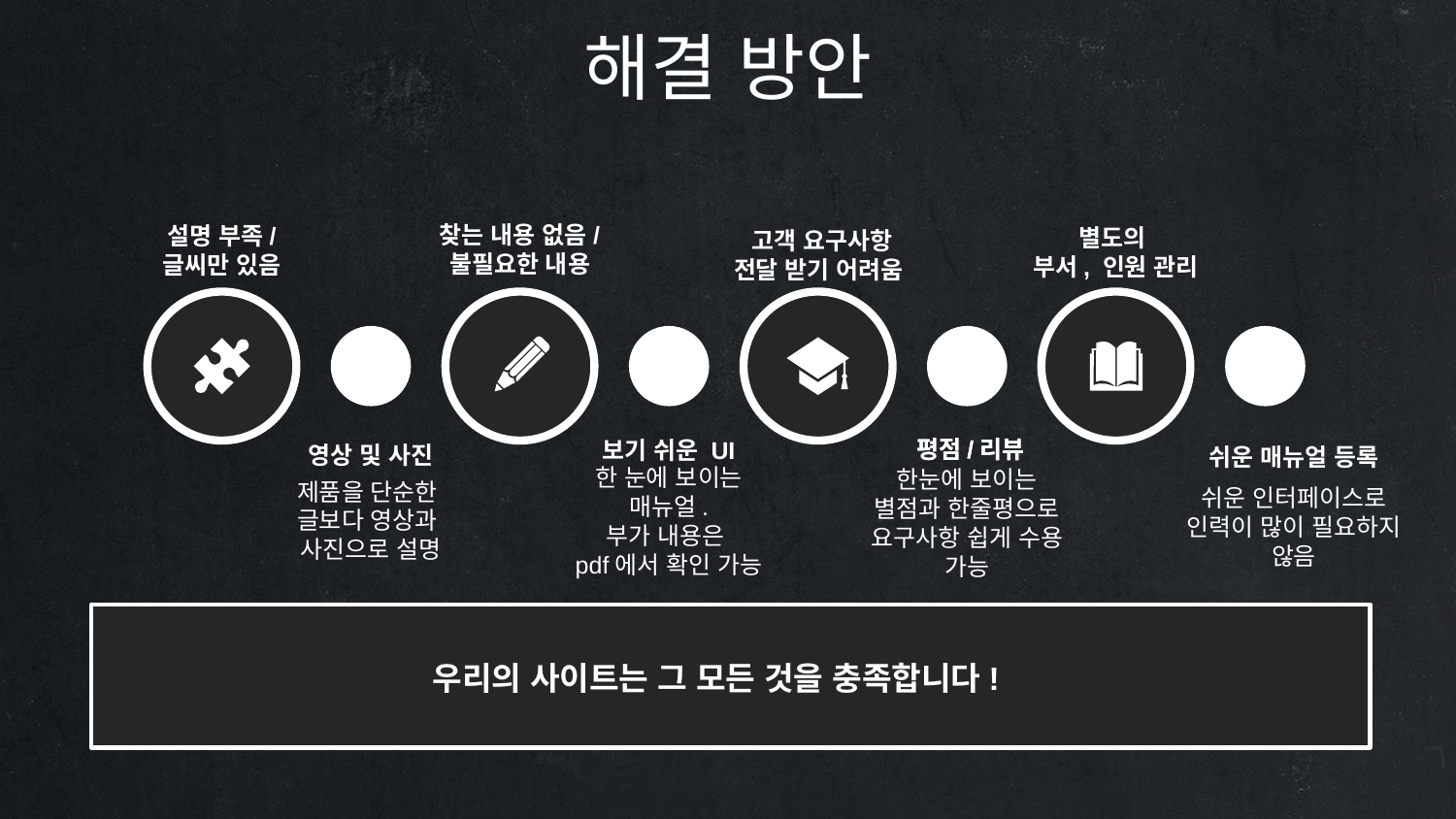

해결 방안
찾는 내용 없음/
불필요한 내용
설명 부족/
글씨만 있음
별도의
부서, 인원 관리
고객 요구사항
전달 받기 어려움

평점/리뷰
한눈에 보이는 별점과 한줄평으로 요구사항 쉽게 수용 가능
평점/리뷰
보기 쉬운 UI
한 눈에 보이는
매뉴얼.
부가 내용은
pdf에서 확인 가능
영상 및 사진
제품을 단순한
글보다 영상과
사진으로 설명
쉬운 매뉴얼 등록
쉬운 인터페이스로 인력이 많이 필요하지 않음

우리의 사이트는 그 모든 것을 충족합니다!